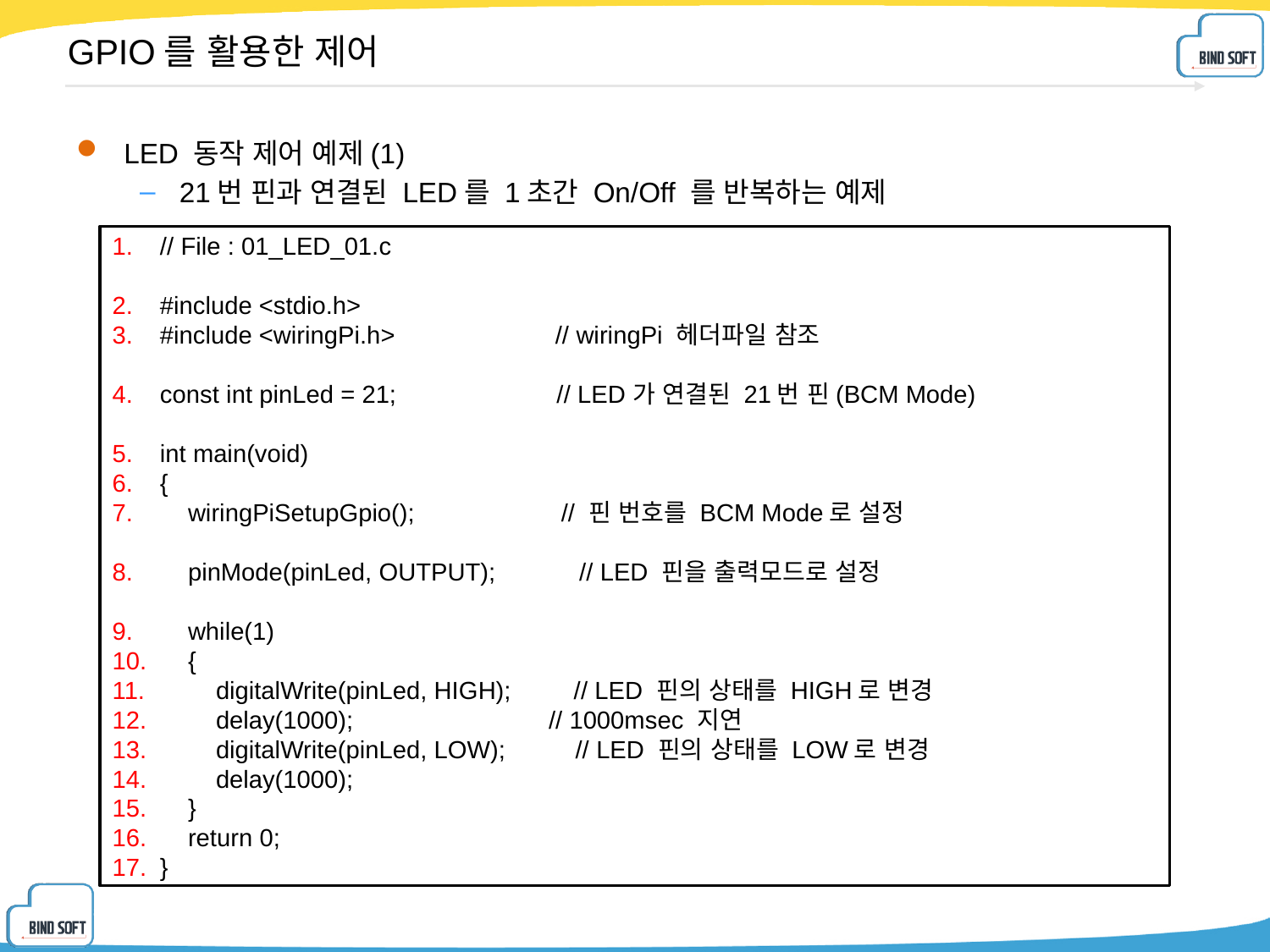

# GPIO를 활용한 제어
LED 동작 제어 예제(1)
21번 핀과 연결된 LED를 1초간 On/Off 를 반복하는 예제
// File : 01_LED_01.c

#include <stdio.h>
#include <wiringPi.h>                       // wiringPi 헤더파일 참조

const int pinLed = 21;                       // LED가 연결된 21번 핀(BCM Mode)

int main(void)
{
    wiringPiSetupGpio();                     // 핀 번호를 BCM Mode로 설정

    pinMode(pinLed, OUTPUT);            // LED 핀을 출력모드로 설정

    while(1)
    {
        digitalWrite(pinLed, HIGH);         // LED 핀의 상태를 HIGH로 변경
        delay(1000);                            // 1000msec 지연
        digitalWrite(pinLed, LOW);          // LED 핀의 상태를 LOW로 변경
        delay(1000);
    }
    return 0;
}